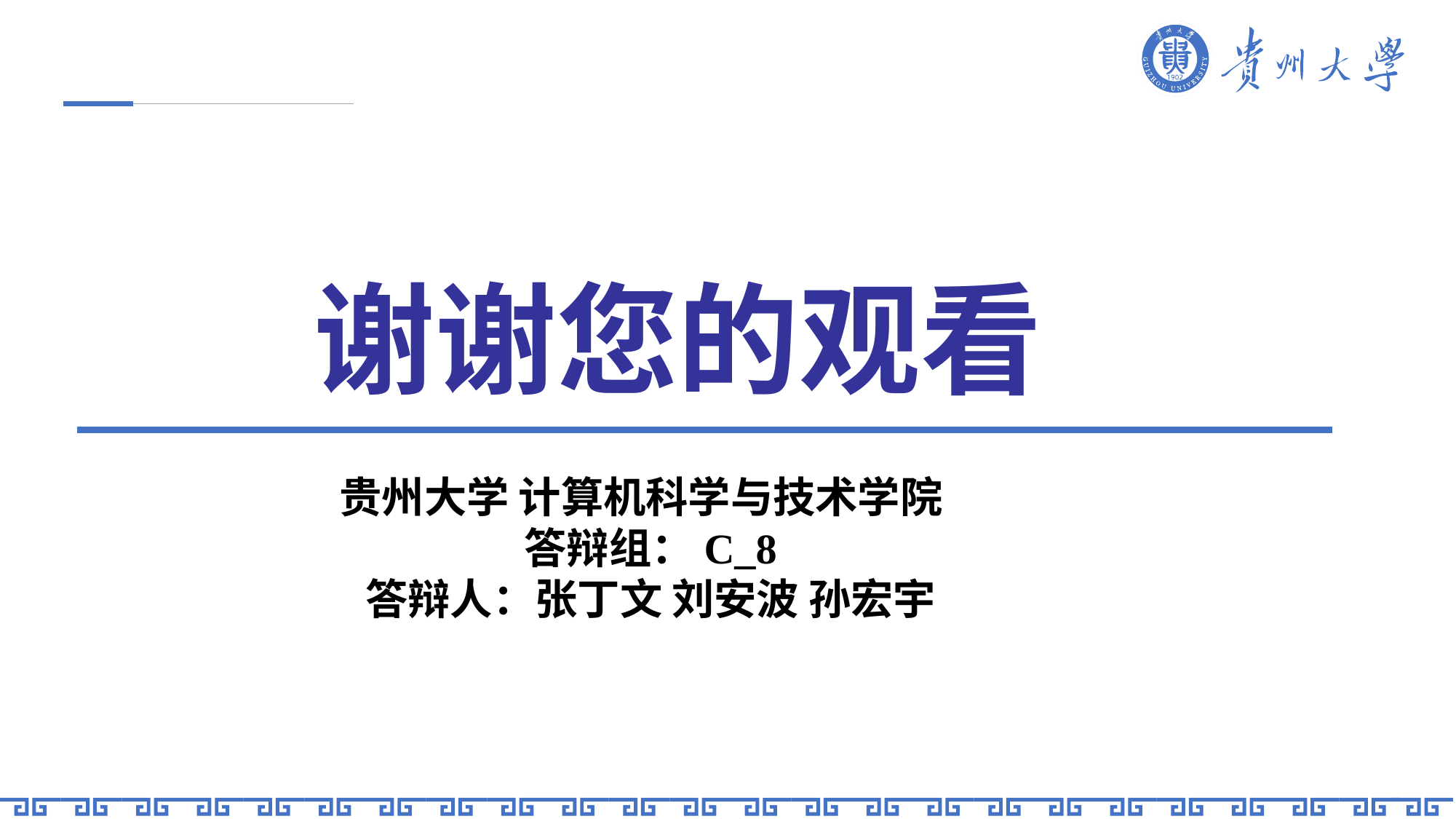

谢谢您的观看

贵州大学 计算机科学与技术学院
答辩组：C_8
答辩人：张丁文 刘安波 孙宏宇
40